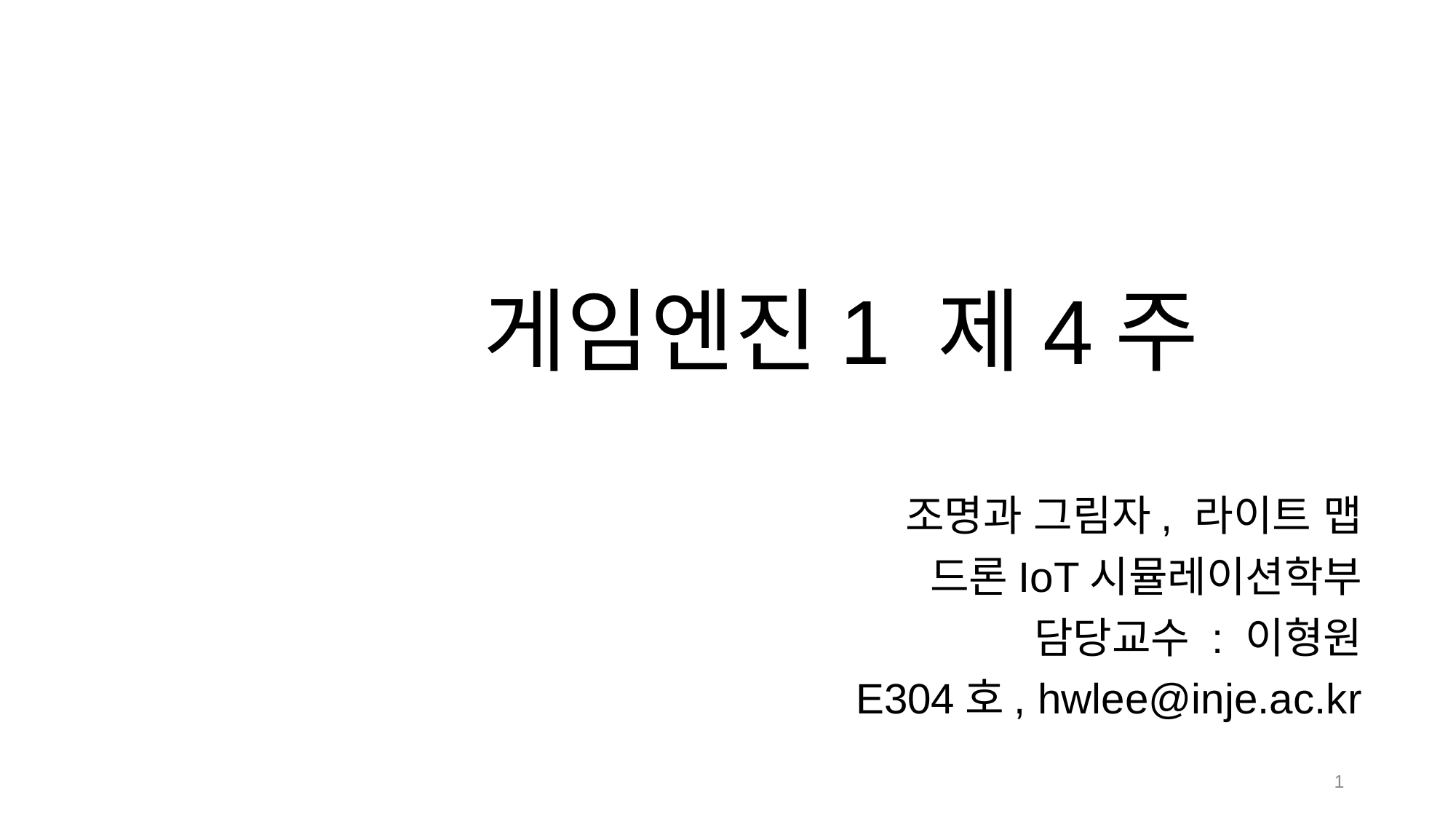

# 게임엔진1 제4주
조명과 그림자, 라이트 맵
드론IoT시뮬레이션학부
담당교수 : 이형원
E304호, hwlee@inje.ac.kr
1